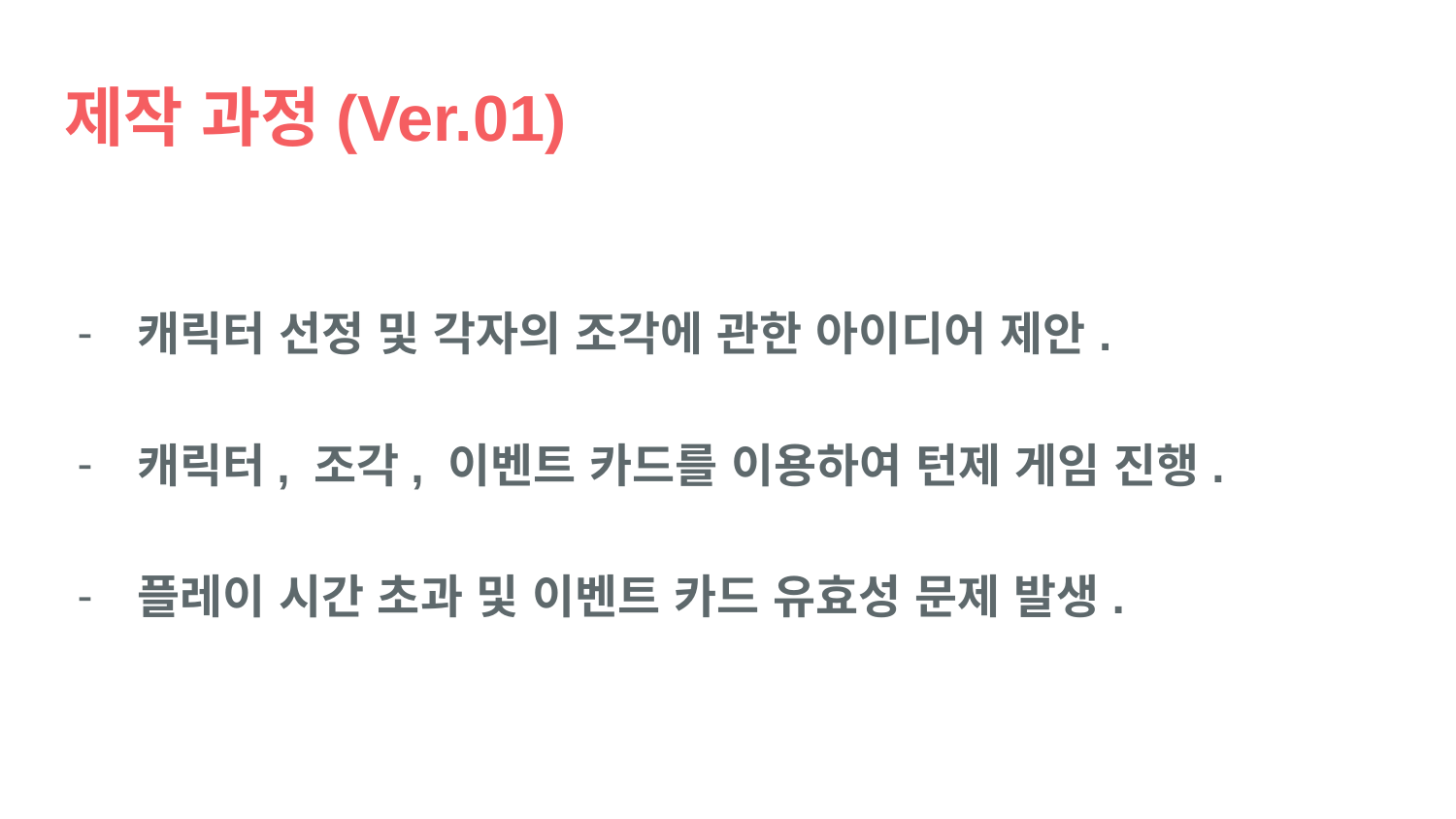

# 제작 과정(Ver.01)
캐릭터 선정 및 각자의 조각에 관한 아이디어 제안.

캐릭터, 조각, 이벤트 카드를 이용하여 턴제 게임 진행.

플레이 시간 초과 및 이벤트 카드 유효성 문제 발생.